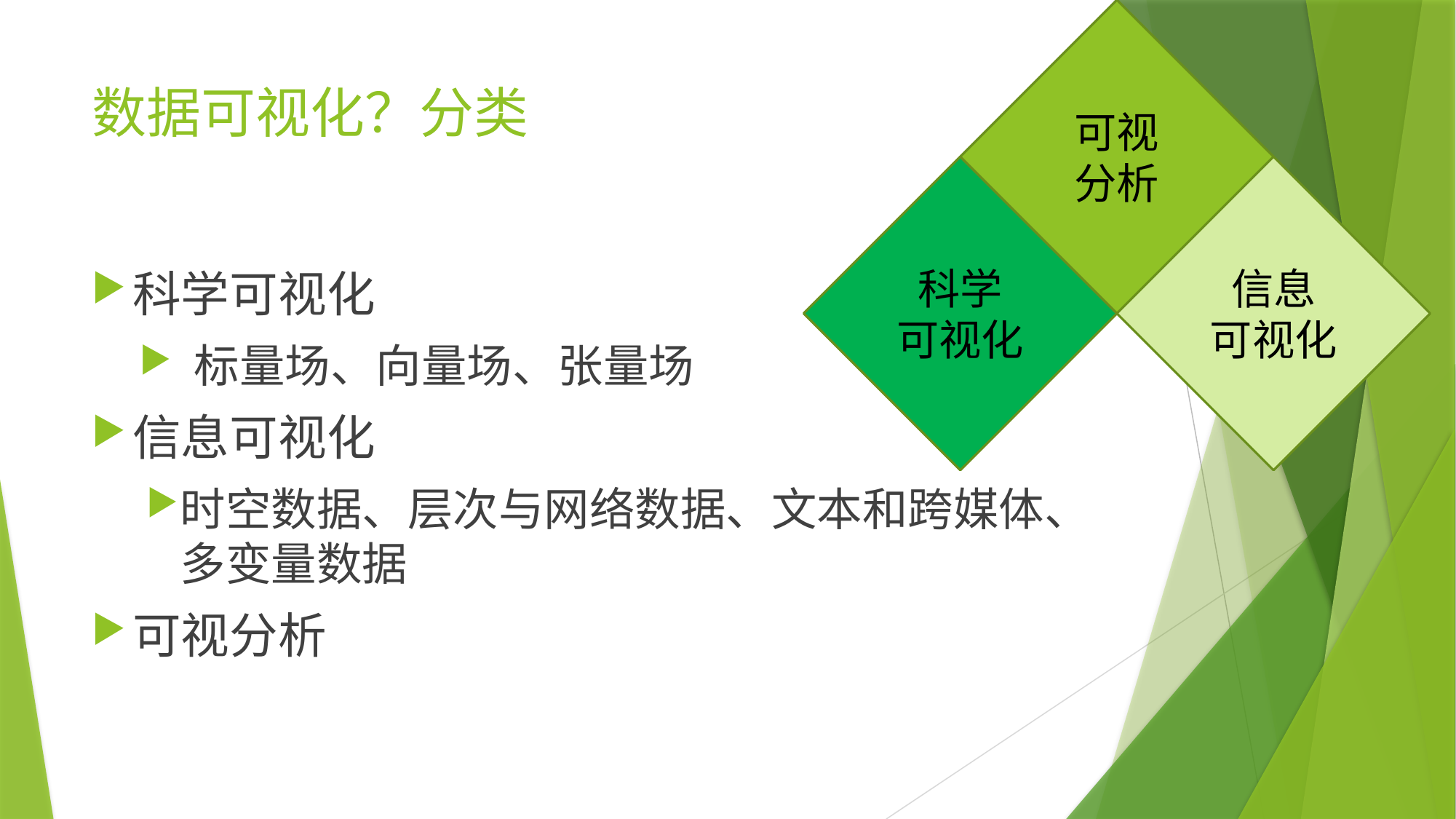

可视
分析
# 数据可视化？分类
科学
可视化
信息
可视化
科学可视化
标量场、向量场、张量场
信息可视化
时空数据、层次与网络数据、文本和跨媒体、多变量数据
可视分析